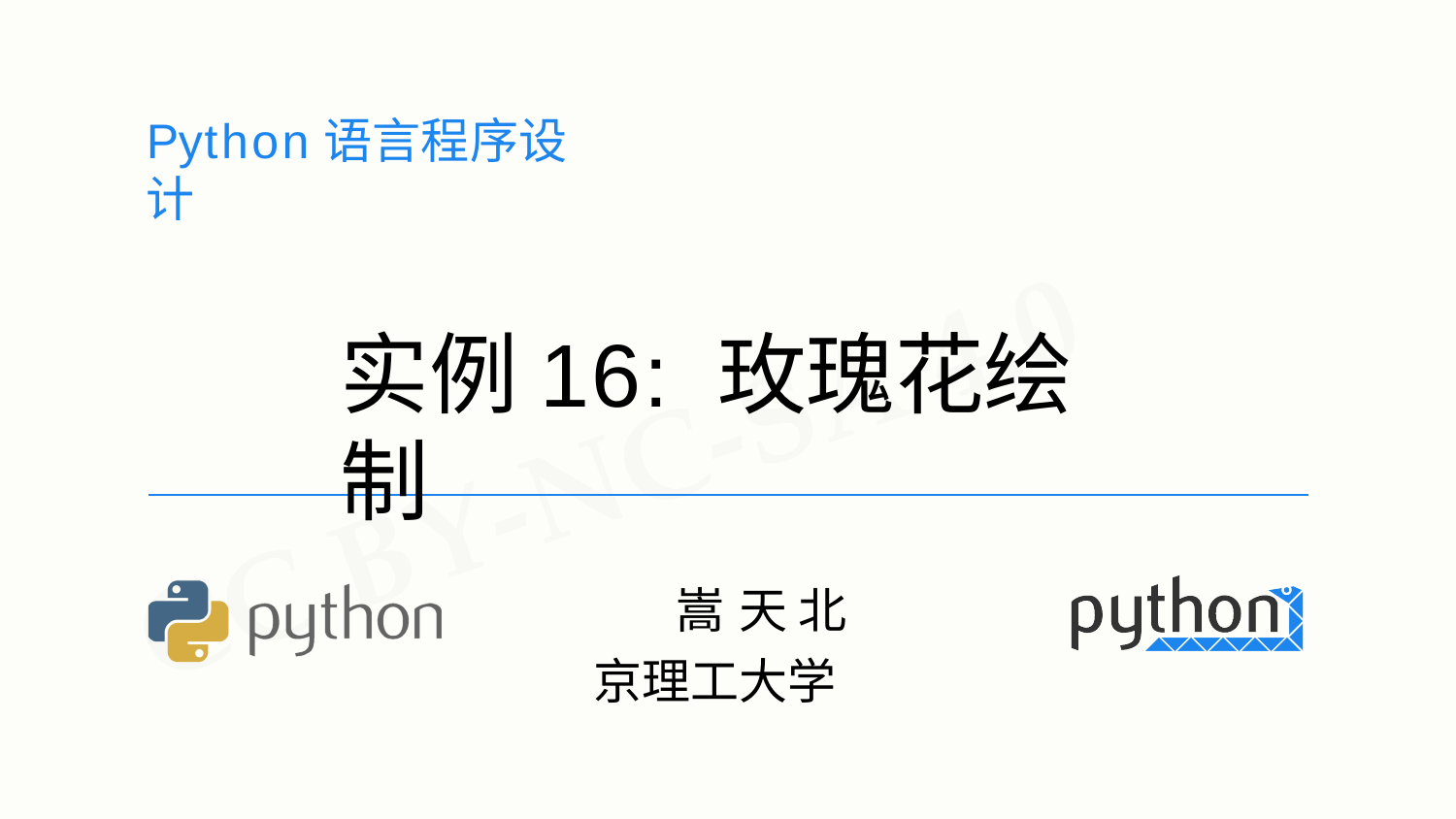

# Python语言程序设计

实例16: 玫瑰花绘制

嵩	天 北京理工大学